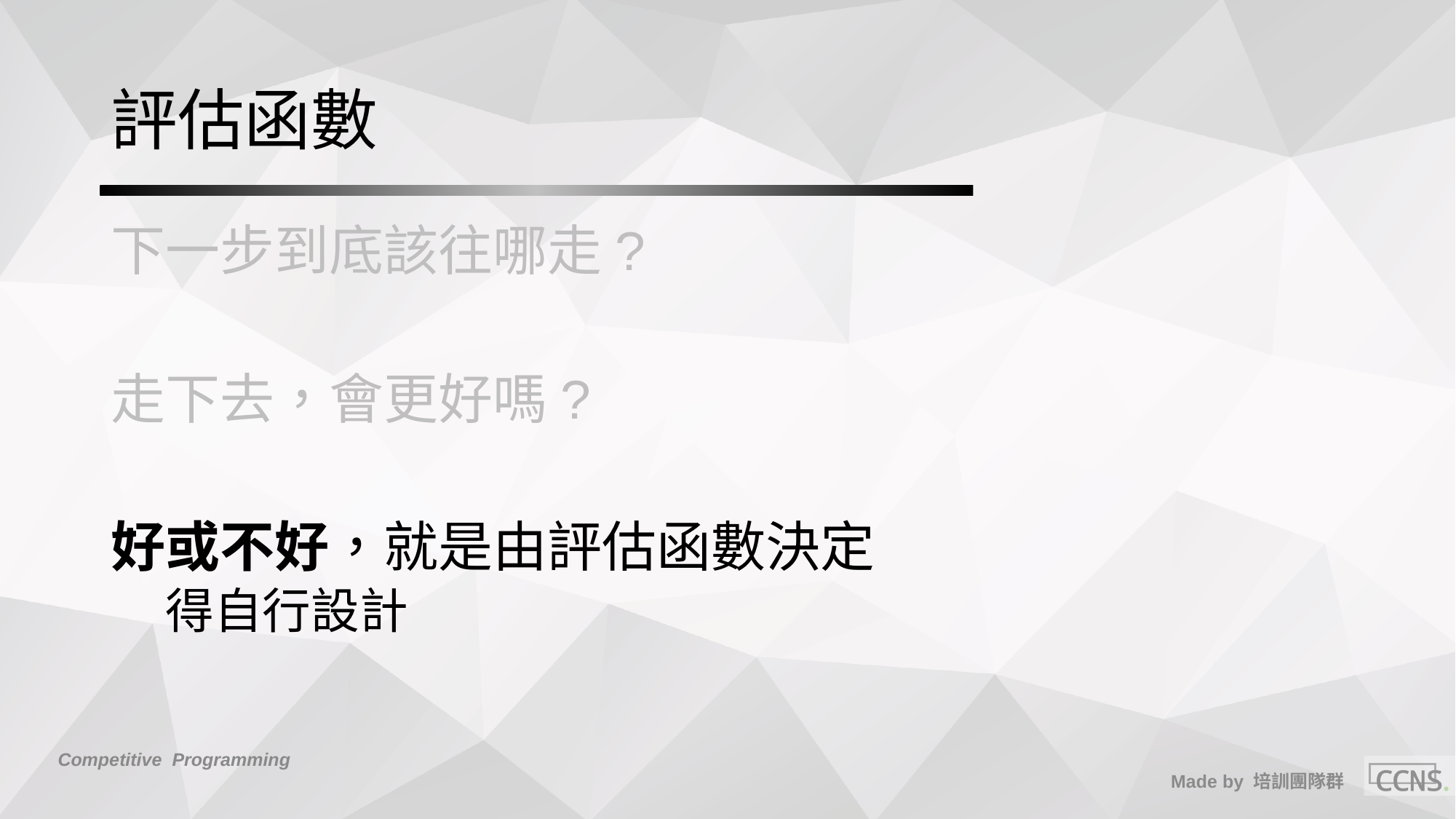

# 評估函數
下一步到底該往哪走?

走下去，會更好嗎?

好或不好，就是由評估函數決定
得自行設計